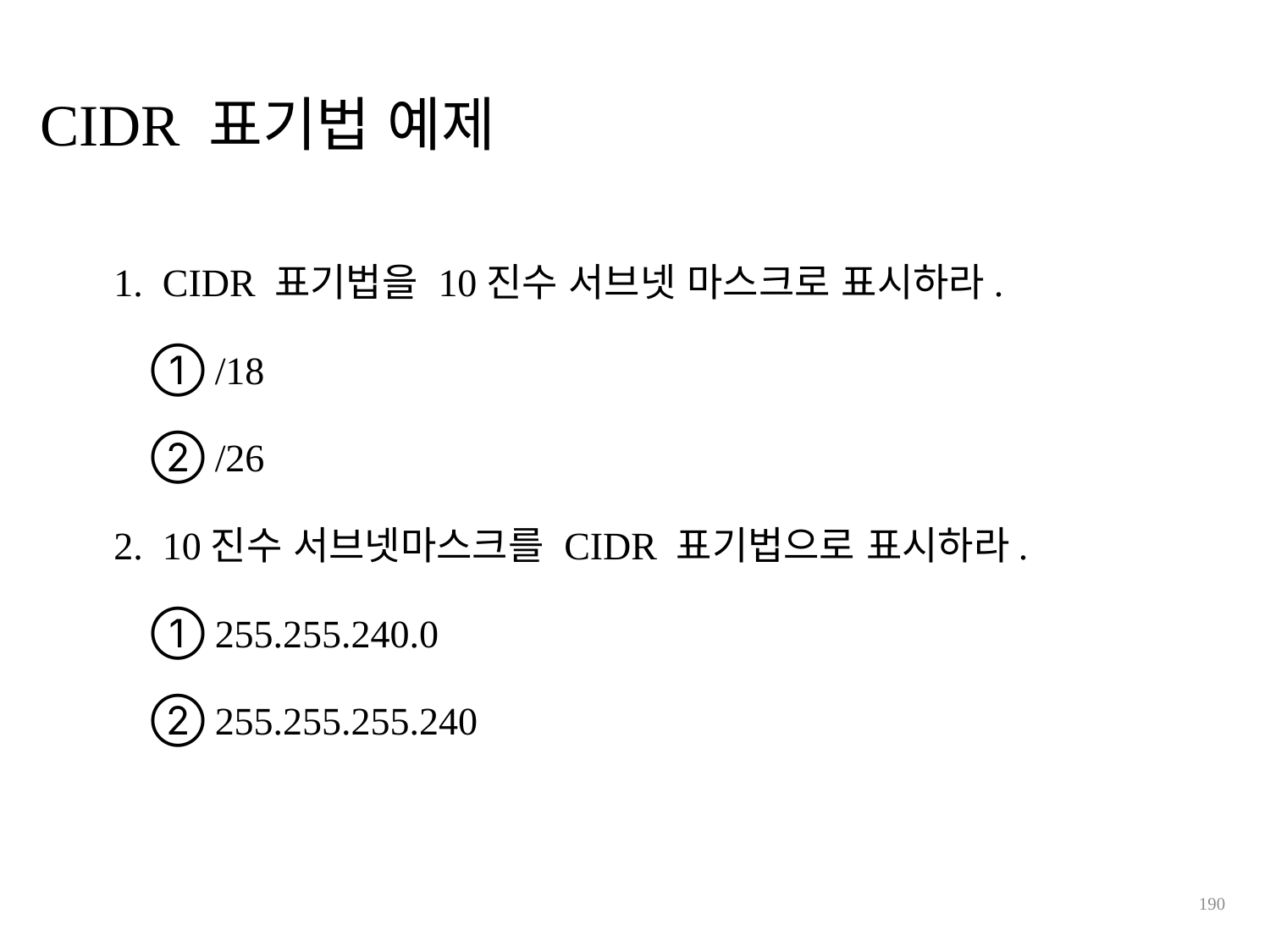

CIDR 표기법 예제
1.  CIDR 표기법을 10진수 서브넷 마스크로 표시하라.
➀ /18
➁ /26
2.  10진수 서브넷마스크를 CIDR 표기법으로 표시하라.
➀ 255.255.240.0
➁ 255.255.255.240

190